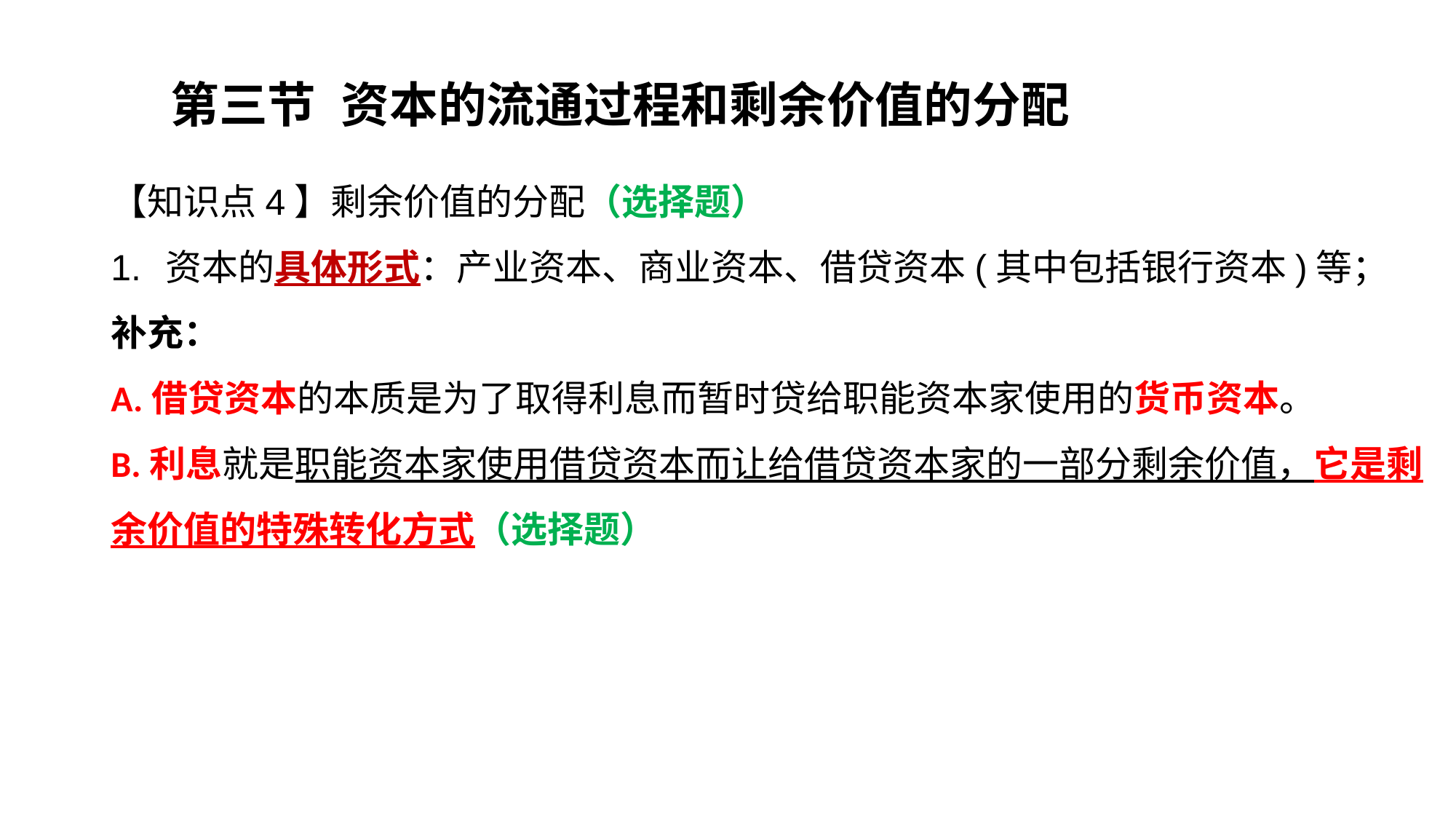

第三节	资本的流通过程和剩余价值的分配
【知识点4】剩余价值的分配（选择题）
资本的具体形式：产业资本、商业资本、借贷资本(其中包括银行资本)等；
补充：
A.借贷资本的本质是为了取得利息而暂时贷给职能资本家使用的货币资本。
B.利息就是职能资本家使用借贷资本而让给借贷资本家的一部分剩余价值，它是剩余价值的特殊转化方式（选择题）